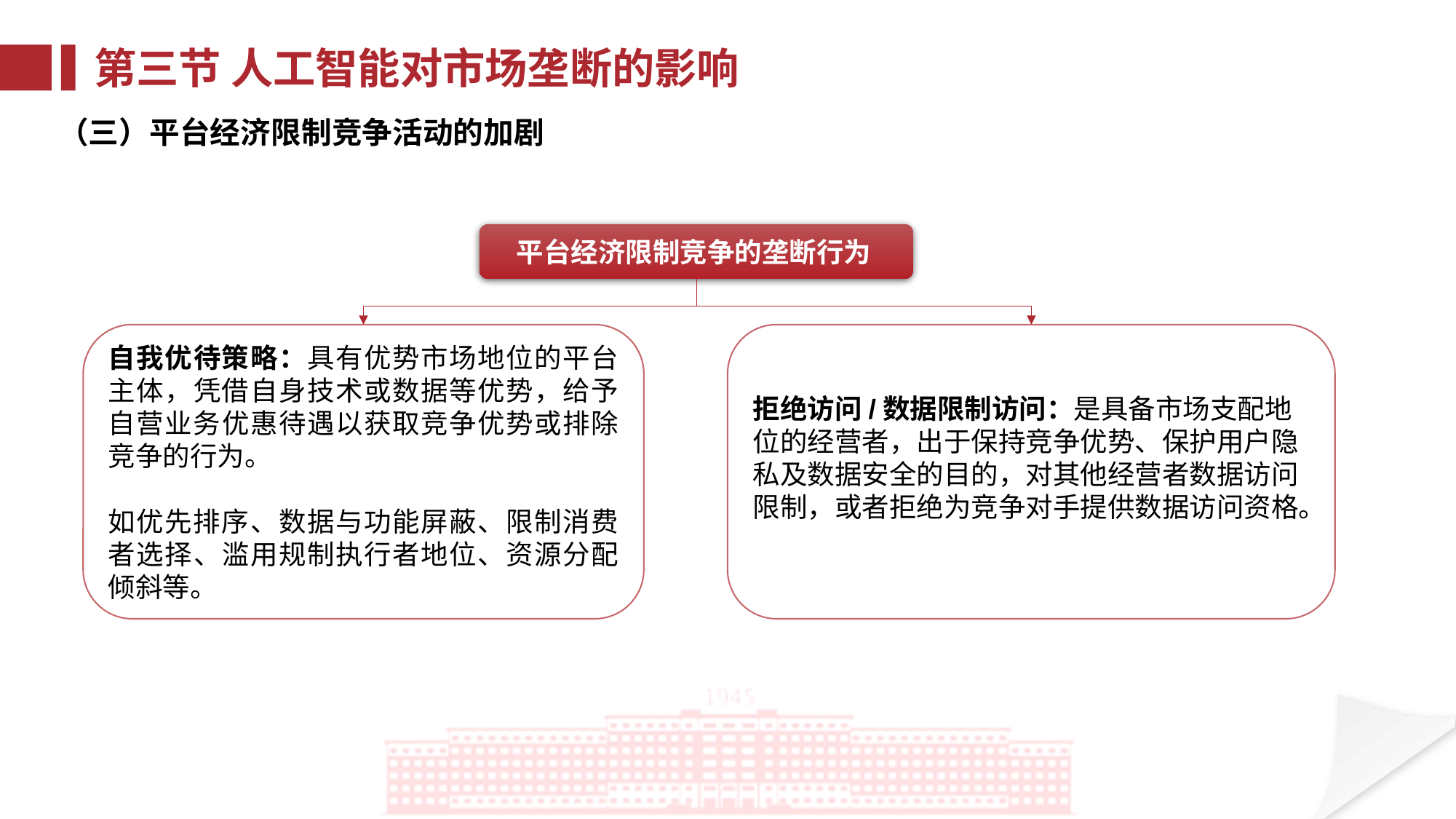

第三节 人工智能对市场垄断的影响

（三）平台经济限制竞争活动的加剧
平台经济限制竞争的垄断行为
自我优待策略：具有优势市场地位的平台主体，凭借自身技术或数据等优势，给予自营业务优惠待遇以获取竞争优势或排除竞争的行为。

如优先排序、数据与功能屏蔽、限制消费者选择、滥用规制执行者地位、资源分配倾斜等。
拒绝访问/数据限制访问：是具备市场支配地位的经营者，出于保持竞争优势、保护用户隐私及数据安全的目的，对其他经营者数据访问限制，或者拒绝为竞争对手提供数据访问资格。